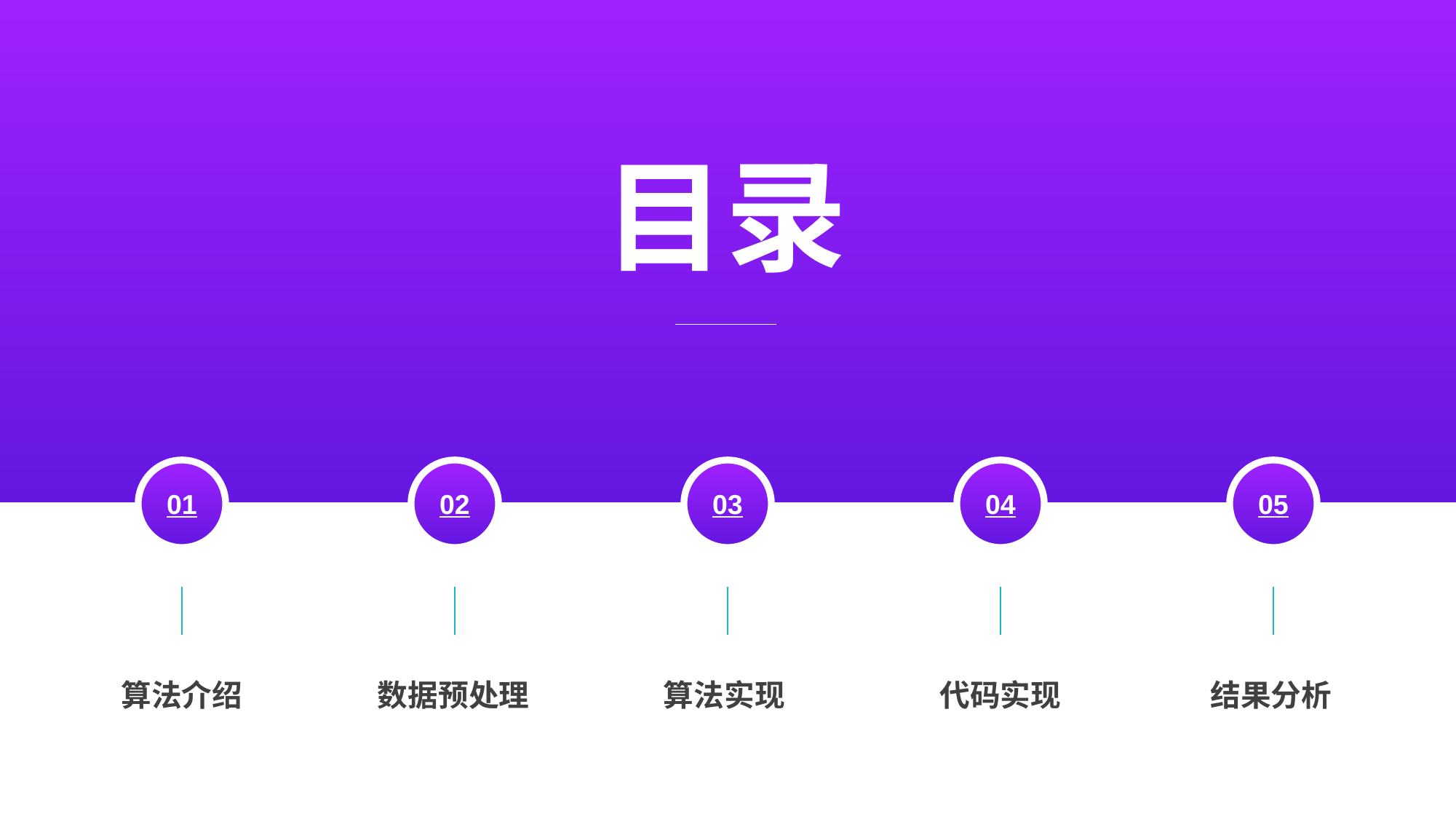

目录
01
02
03
04
05
算法介绍
数据预处理
算法实现
代码实现
结果分析